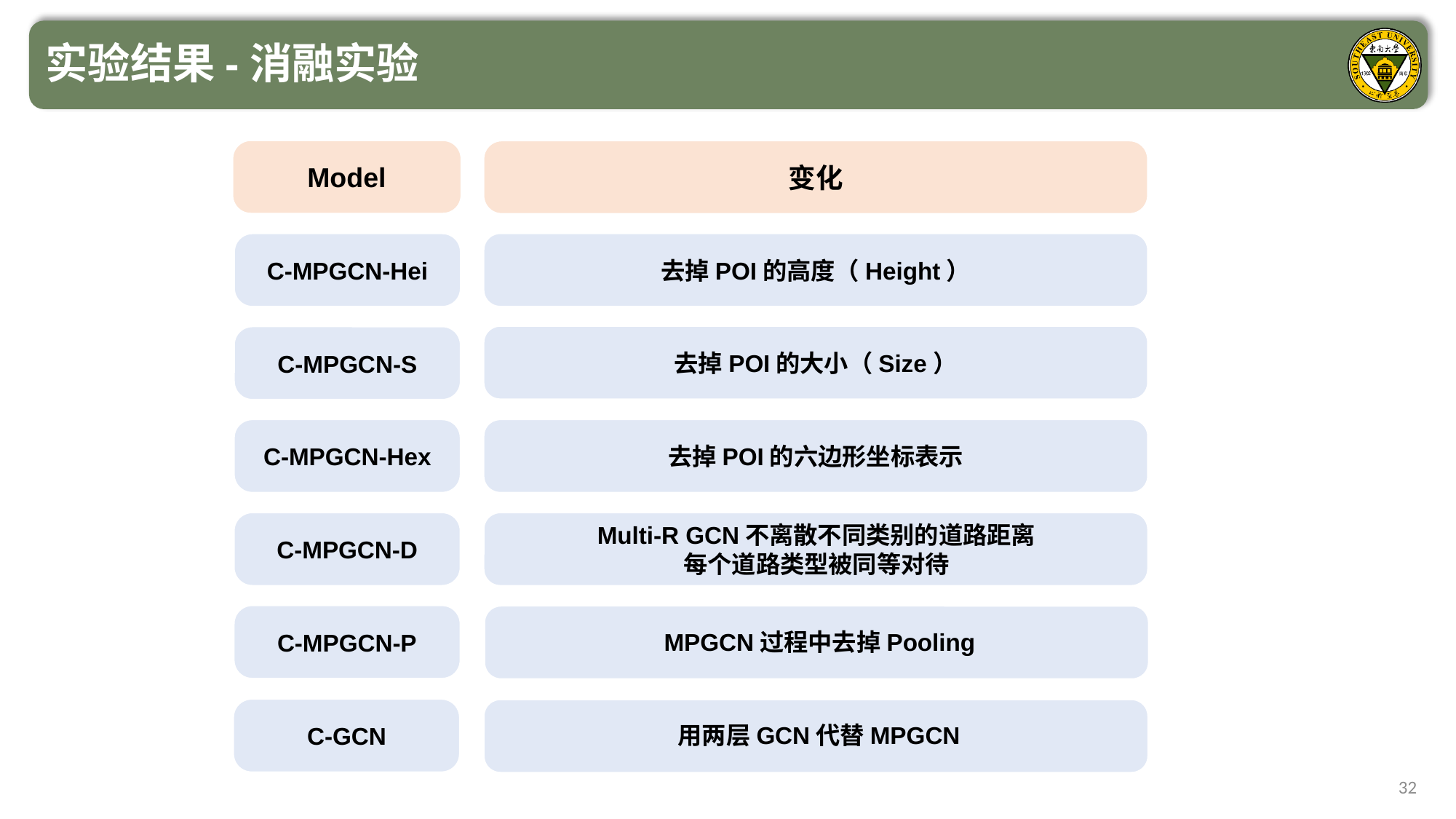

实验结果-消融实验

Model

变化
去掉POI的高度（Height）

C-MPGCN-Hei
去掉POI的大小（Size）

C-MPGCN-S

C-MPGCN-Hex
去掉POI的六边形坐标表示

C-MPGCN-D
Multi-R GCN不离散不同类别的道路距离
每个道路类型被同等对待

MPGCN过程中去掉Pooling

C-MPGCN-P

用两层GCN代替MPGCN

C-GCN

32